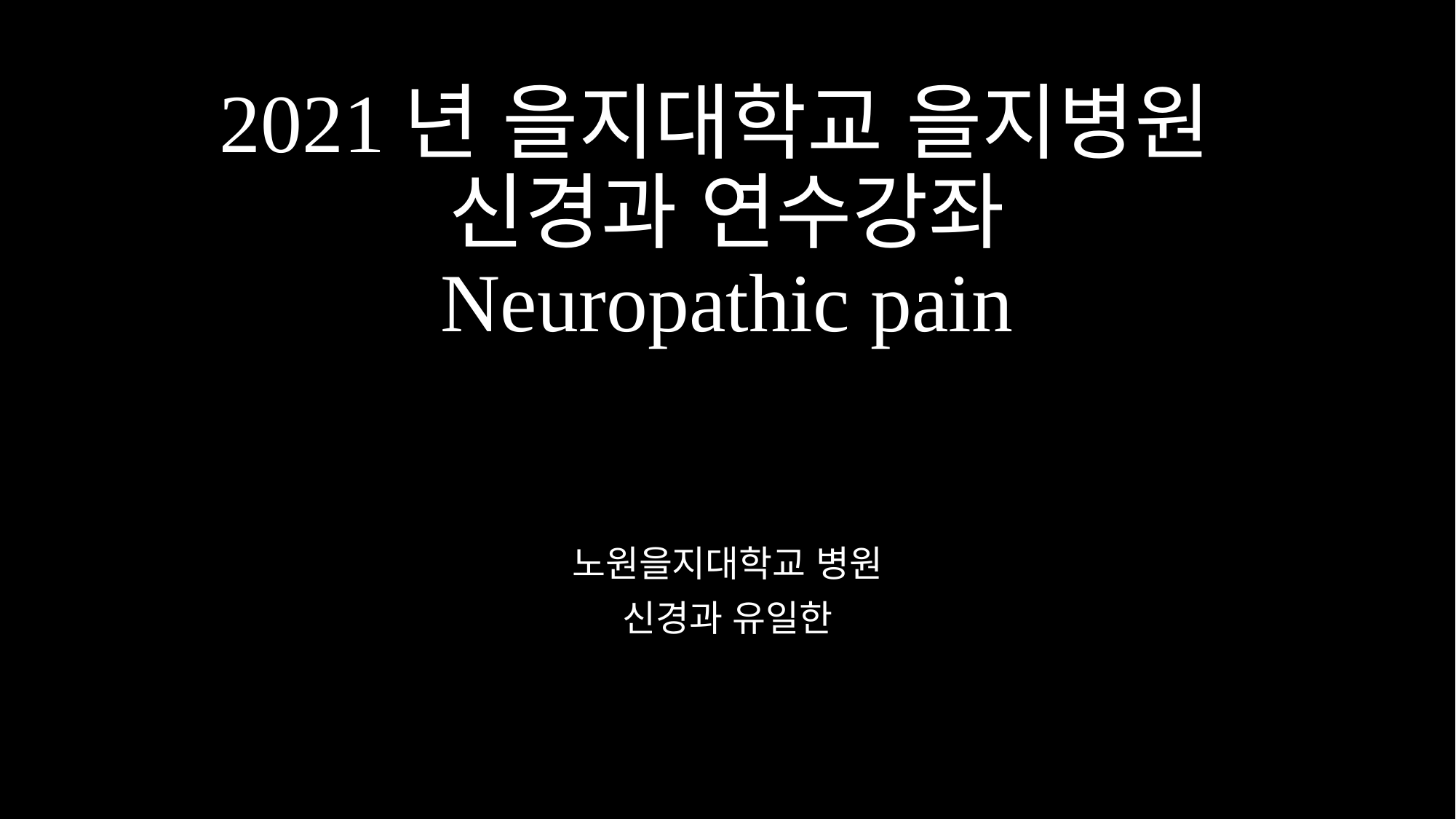

# 2021년 을지대학교 을지병원 신경과 연수강좌 Neuropathic pain
노원을지대학교 병원
신경과 유일한